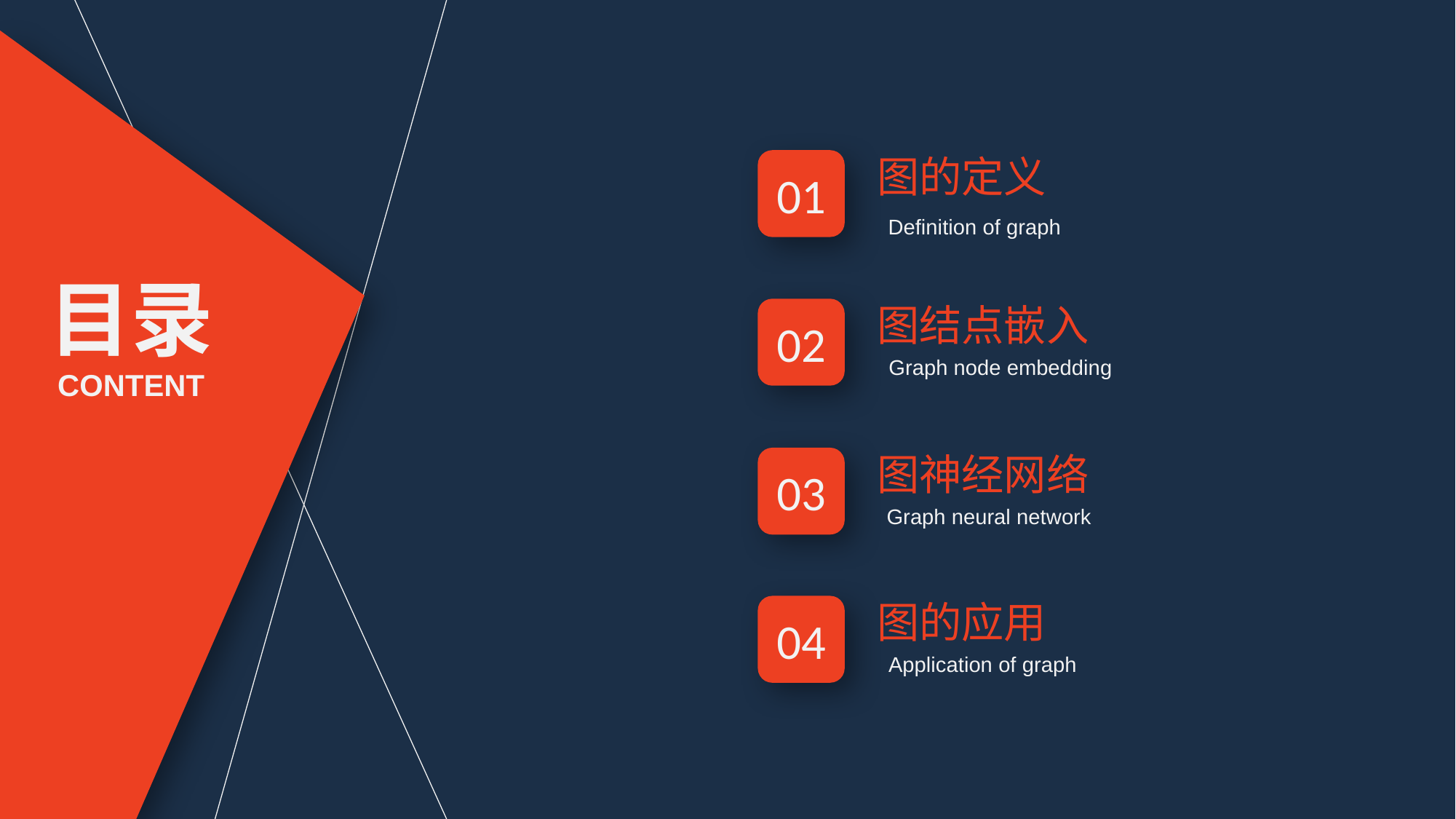

图的定义

01
Definition of graph
目录
CONTENT
图结点嵌入

02
Graph node embedding
图神经网络

03
Graph neural network
图的应用

04
Application of graph